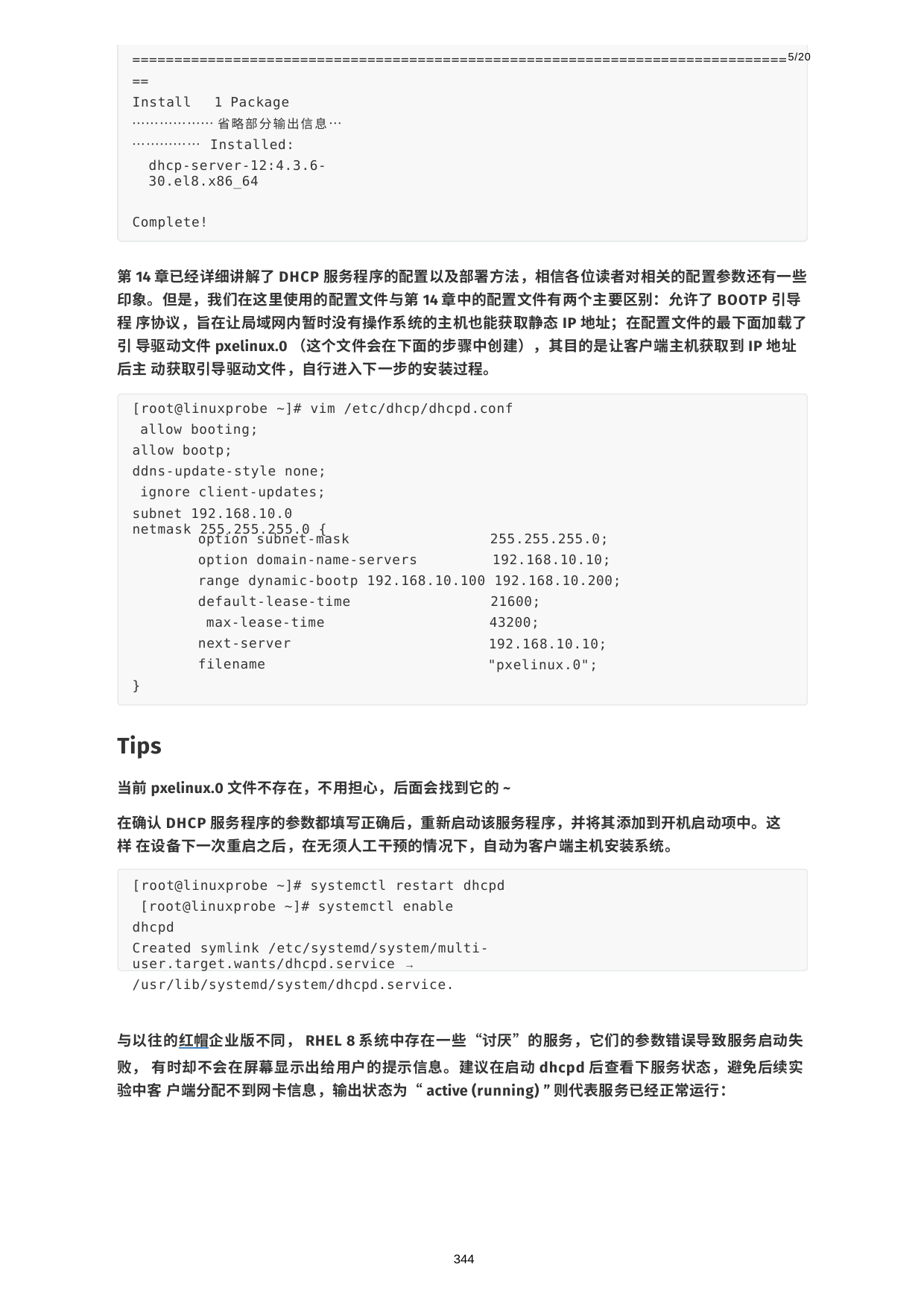

==============================================================================5/20
==
Install	1 Package
………………省略部分输出信息………………  Installed:
dhcp-server-12:4.3.6-30.el8.x86_64

Complete!

第14章已经详细讲解了DHCP服务程序的配置以及部署方法，相信各位读者对相关的配置参数还有一些 印象。但是，我们在这里使用的配置文件与第14章中的配置文件有两个主要区别：允许了BOOTP引导程 序协议，旨在让局域网内暂时没有操作系统的主机也能获取静态IP地址；在配置文件的最下面加载了引 导驱动文件pxelinux.0（这个文件会在下面的步骤中创建），其目的是让客户端主机获取到IP地址后主 动获取引导驱动文件，自行进入下一步的安装过程。

[root@linuxprobe ~]# vim /etc/dhcp/dhcpd.conf  allow booting;
allow bootp;
ddns-update-style none;  ignore client-updates;
subnet 192.168.10.0 netmask 255.255.255.0 {

option subnet-mask
option domain-name-servers
255.255.255.0;
192.168.10.10;
range dynamic-bootp 192.168.10.100 192.168.10.200;
default-lease-time  max-lease-time  next-server  filename
21600;
43200;
192.168.10.10;
"pxelinux.0";
}

Tips
当前pxelinux.0文件不存在，不用担心，后面会找到它的~
在确认DHCP服务程序的参数都填写正确后，重新启动该服务程序，并将其添加到开机启动项中。这样 在设备下一次重启之后，在无须人工干预的情况下，自动为客户端主机安装系统。

[root@linuxprobe ~]# systemctl restart dhcpd  [root@linuxprobe ~]# systemctl enable	dhcpd
Created symlink /etc/systemd/system/multi-user.target.wants/dhcpd.service →
/usr/lib/systemd/system/dhcpd.service.

与以往的红帽企业版不同，RHEL 8系统中存在一些“讨厌”的服务，它们的参数错误导致服务启动失败， 有时却不会在屏幕显示出给用户的提示信息。建议在启动dhcpd后查看下服务状态，避免后续实验中客 户端分配不到网卡信息，输出状态为“active (running) ”则代表服务已经正常运行：

344